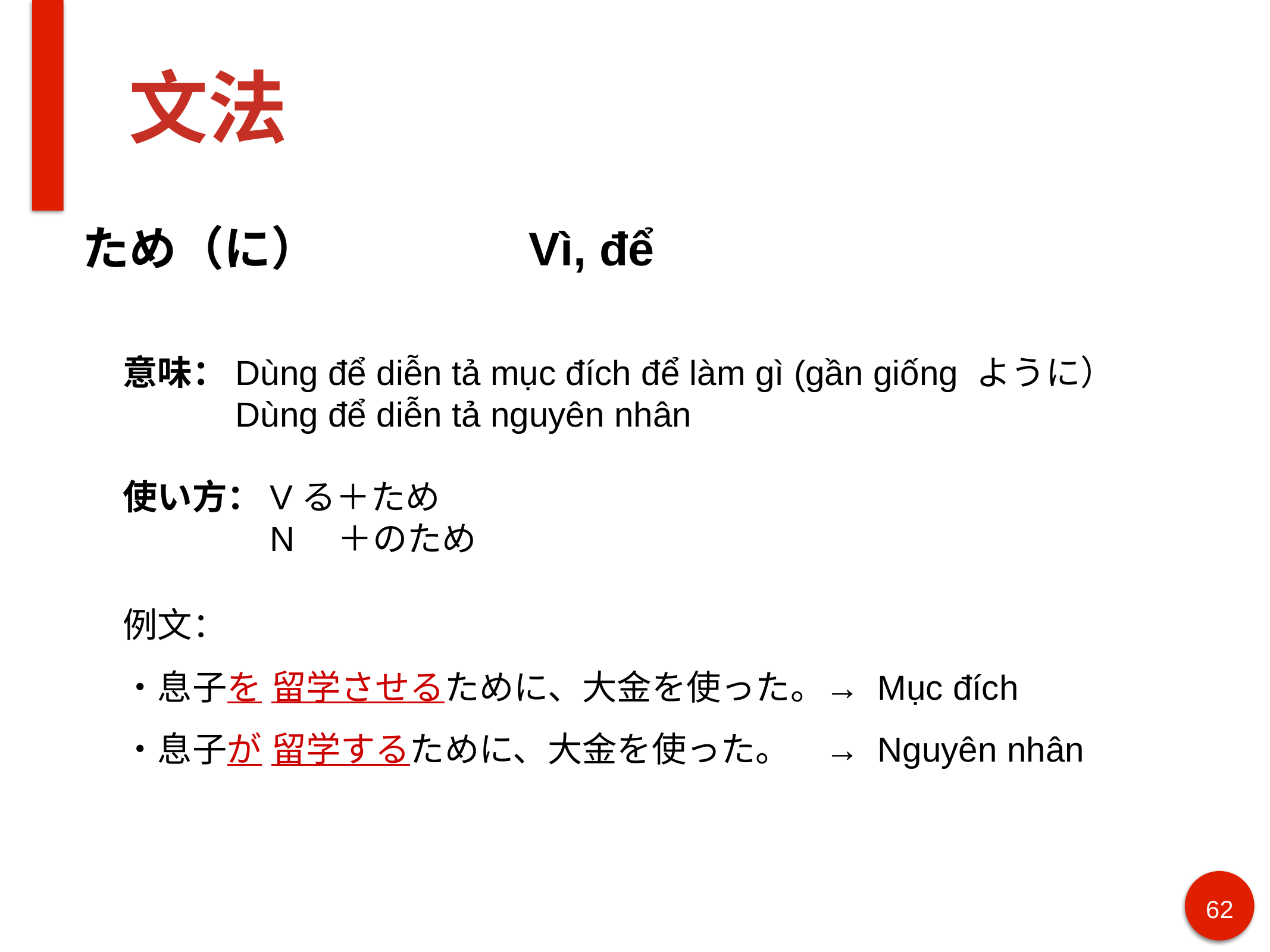

# 文法
ため（に） 			Vì, để

意味：Dùng để diễn tả mục đích để làm gì (gần giống ように）
　　　Dùng để diễn tả nguyên nhân
使い方：Vる＋ため
　　　　N　＋のため
例文：
・息子を 留学させるために、大金を使った。→ Mục đích
・息子が 留学するために、大金を使った。　→ Nguyên nhân

62